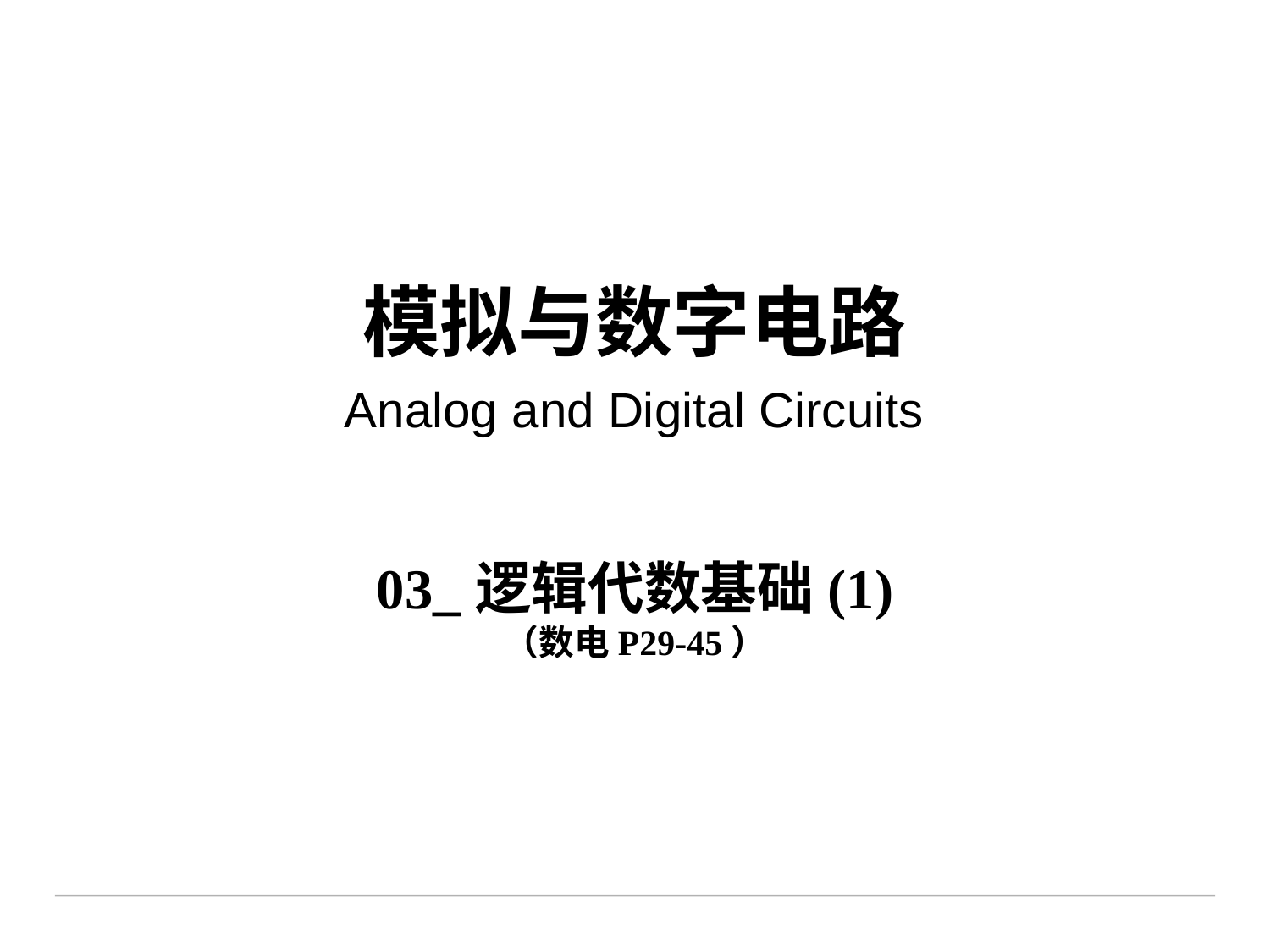

# 模拟与数字电路 Analog and Digital Circuits
03_逻辑代数基础(1)
（数电P29-45）